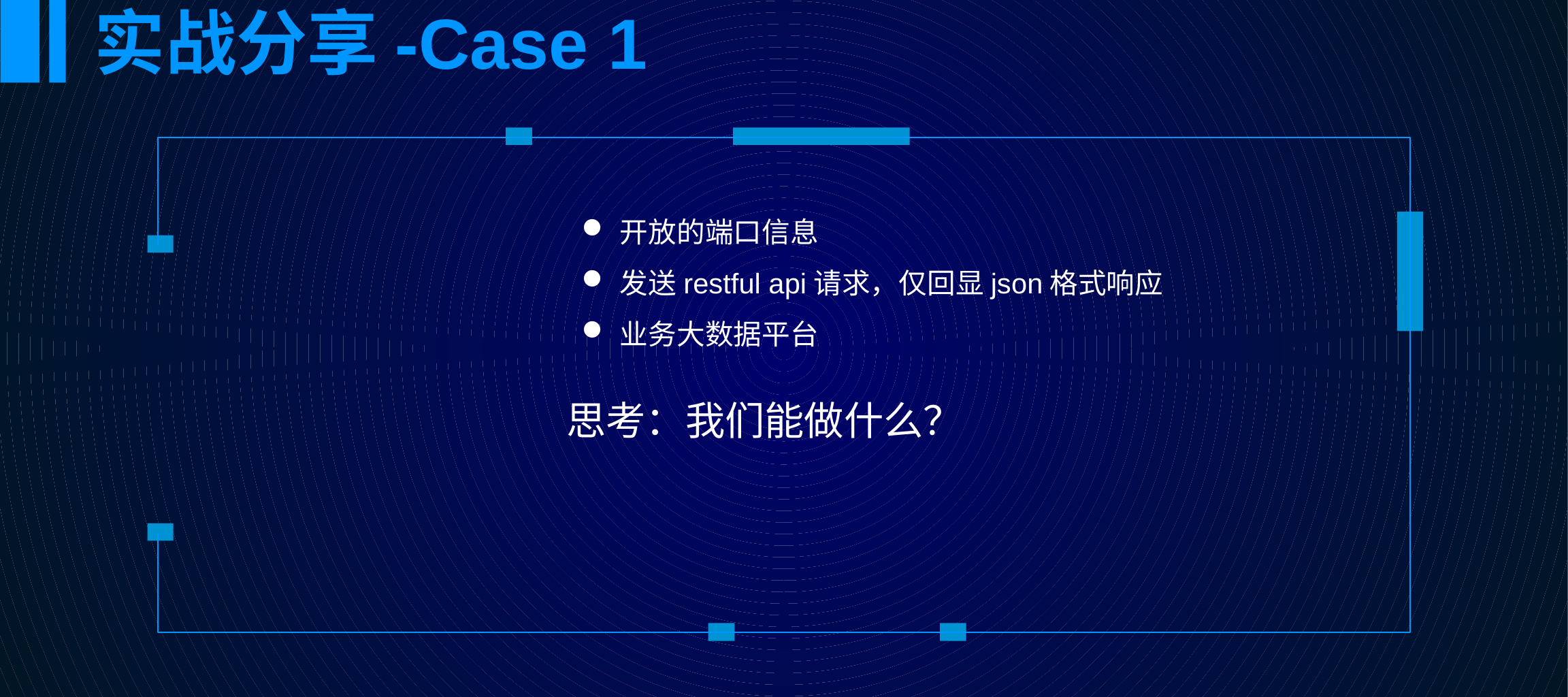

实战分享-Case 1
开放的端口信息
发送restful api请求，仅回显json格式响应
业务大数据平台

思考：我们能做什么？